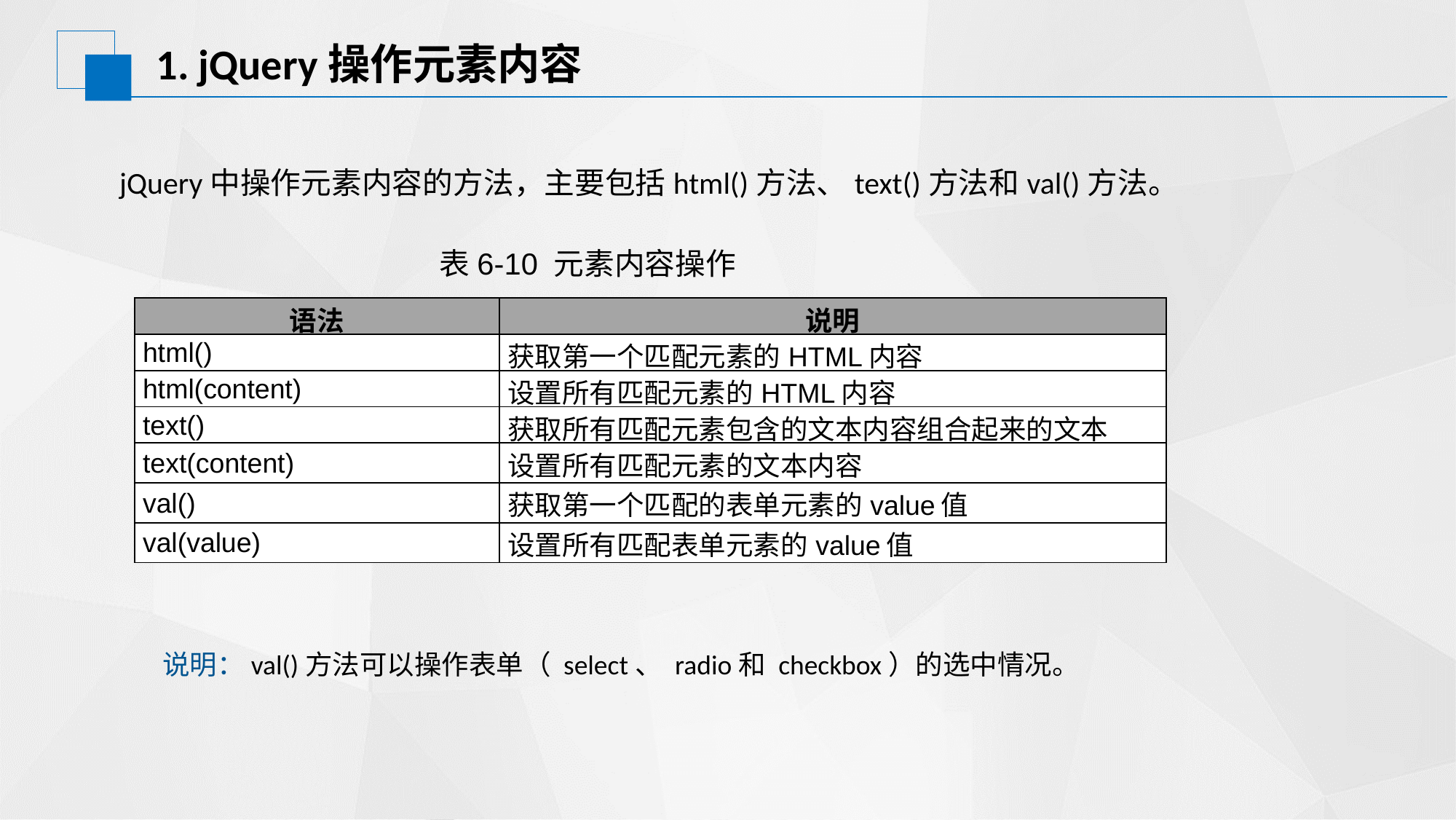

# 1. jQuery操作元素内容
jQuery中操作元素内容的方法，主要包括html()方法、text()方法和val()方法。
表6-10 元素内容操作
| 语法 | 说明 |
| --- | --- |
| html() | 获取第一个匹配元素的HTML内容 |
| html(content) | 设置所有匹配元素的HTML内容 |
| text() | 获取所有匹配元素包含的文本内容组合起来的文本 |
| text(content) | 设置所有匹配元素的文本内容 |
| val() | 获取第一个匹配的表单元素的value值 |
| val(value) | 设置所有匹配表单元素的value值 |
说明：val()方法可以操作表单（ select、 radio和 checkbox）的选中情况。